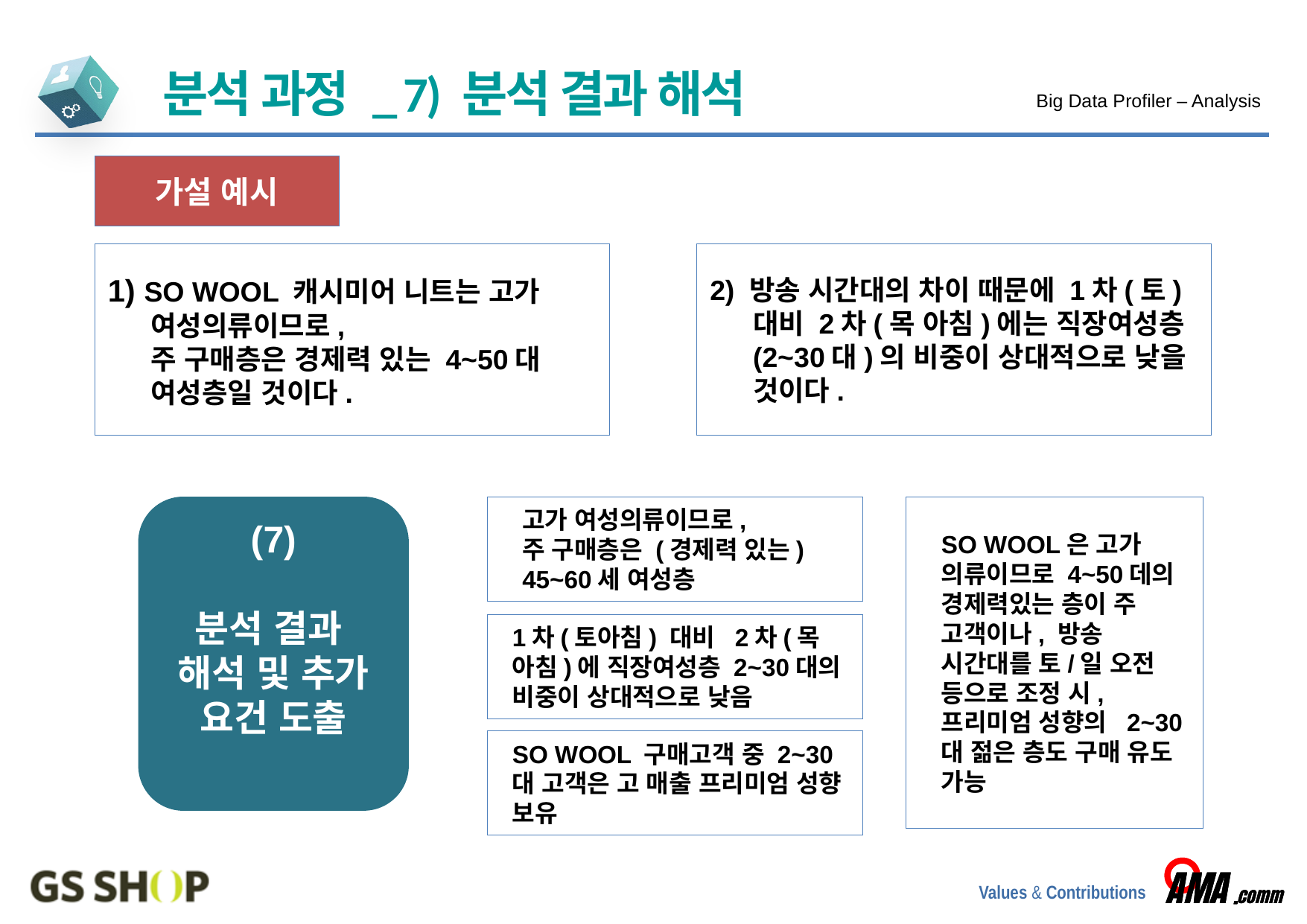

분석 과정 _ 7) 분석 결과 해석
Big Data Profiler – Analysis
가설 예시
1) SO WOOL 캐시미어 니트는 고가 여성의류이므로,
주 구매층은 경제력 있는 4~50대 여성층일 것이다.
2) 방송 시간대의 차이 때문에 1차(토) 대비 2차(목 아침)에는 직장여성층 (2~30대)의 비중이 상대적으로 낮을 것이다.
(7)

분석 결과
해석 및 추가 요건 도출
고가 여성의류이므로,
주 구매층은 (경제력 있는) 45~60세 여성층
1차(토아침) 대비  2차(목 아침)에 직장여성층 2~30대의 비중이 상대적으로 낮음
SO WOOL 구매고객 중 2~30대 고객은 고 매출 프리미엄 성향 보유
SO WOOL은 고가 의류이므로 4~50데의 경제력있는 층이 주 고객이나, 방송 시간대를 토/일 오전 등으로 조정 시, 프리미엄 성향의  2~30 대 젊은 층도 구매 유도 가능